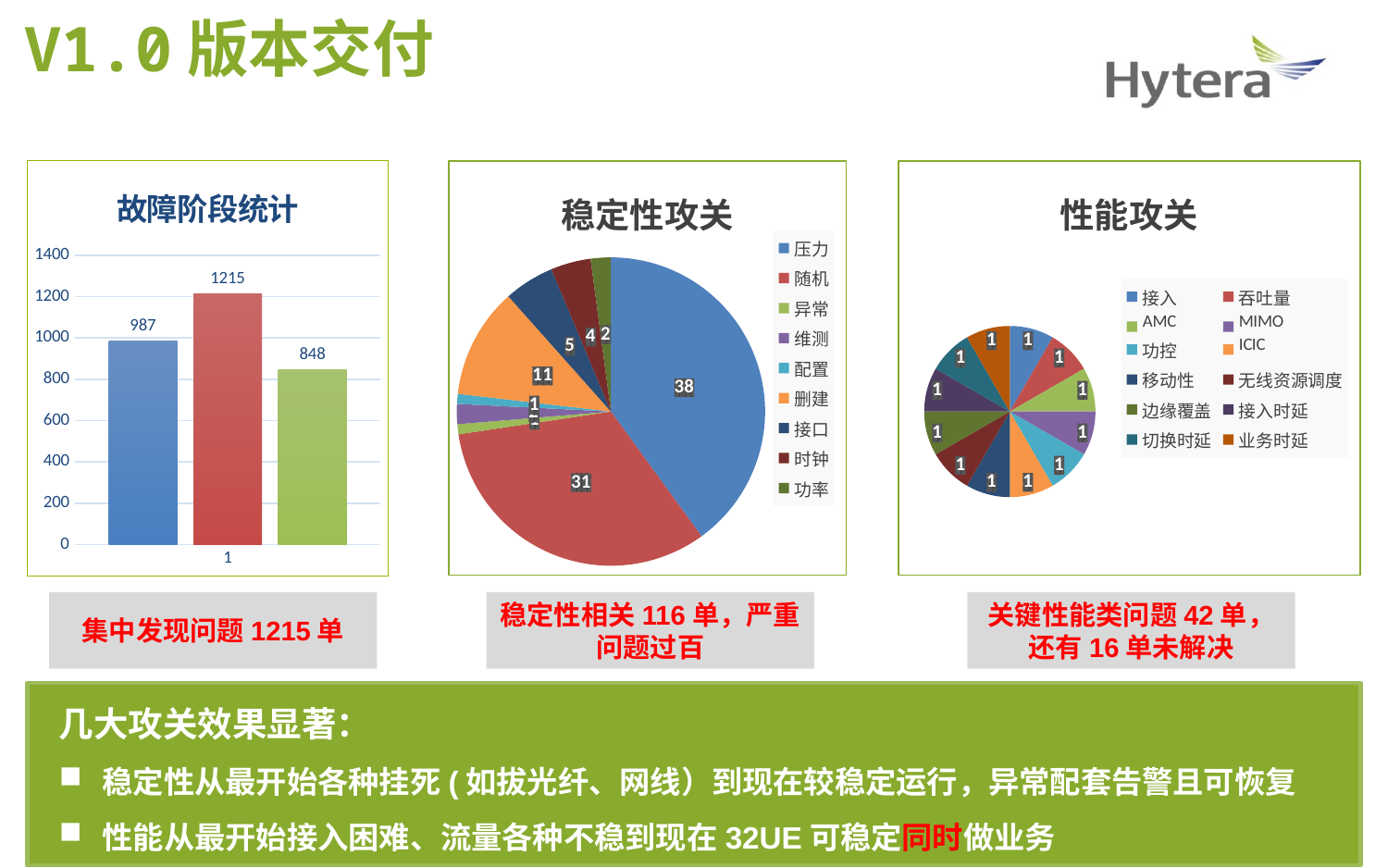

V1.0版本交付

### Chart: 稳定性攻关

| Category |  |
|---|---|
| 压力 | 38.0 |
| 随机 | 31.0 |
| 异常 | 1.0 |
| 维测 | 2.0 |
| 配置 | 1.0 |
| 删建 | 11.0 |
| 接口 | 5.0 |
| 时钟 | 4.0 |
| 功率 | 2.0 |

### Chart: 性能攻关

| Category |  |
|---|---|
| 接入 | 1.0 |
| 吞吐量 | 1.0 |
| AMC | 1.0 |
| MIMO | 1.0 |
| 功控 | 1.0 |
| ICIC | 1.0 |
| 移动性 | 1.0 |
| 无线资源调度 | 1.0 |
| 边缘覆盖 | 1.0 |
| 接入时延 | 1.0 |
| 切换时延 | 1.0 |
| 业务时延 | 1.0 |

### Chart: 故障阶段统计

| Category | 1-6月 | 6-9月 | 10-12月 |
|---|---|---|---|
12月
9月至今
稳定性相关116单，严重问题过百
关键性能类问题42单，还有16单未解决
集中发现问题1215单
几大攻关效果显著：
稳定性从最开始各种挂死(如拔光纤、网线）到现在较稳定运行，异常配套告警且可恢复
性能从最开始接入困难、流量各种不稳到现在32UE可稳定同时做业务